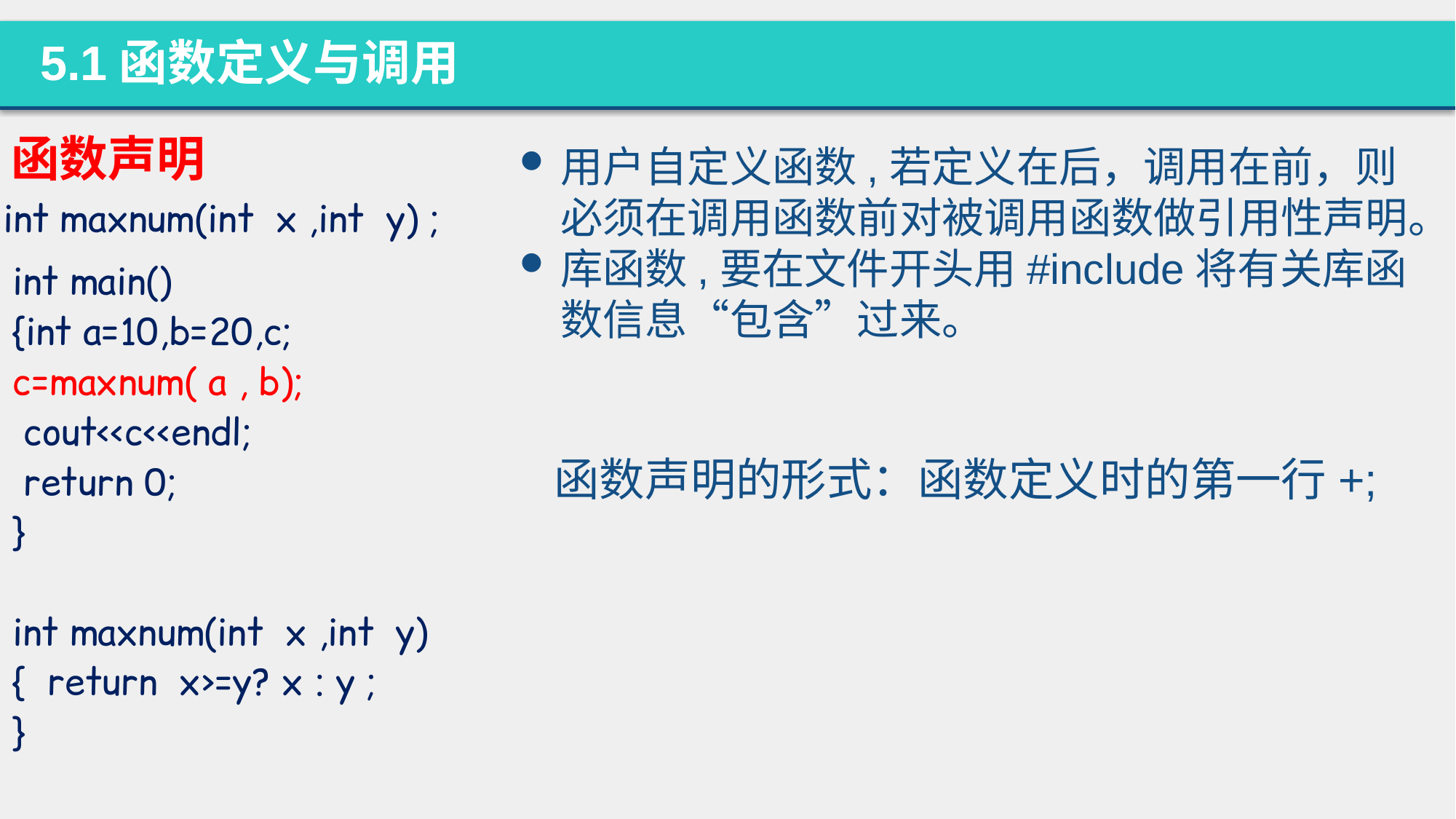

5.1函数定义与调用
函数声明
用户自定义函数,若定义在后，调用在前，则必须在调用函数前对被调用函数做引用性声明。
库函数,要在文件开头用#include将有关库函数信息“包含”过来。
int maxnum(int  x ,int  y) ;
int main()
{int a=10,b=20,c;
c=maxnum( a , b);
 cout<<c<<endl;
 return 0;
}

int maxnum(int  x ,int  y)
{  return  x>=y? x : y ;
}
函数声明的形式：函数定义时的第一行+;